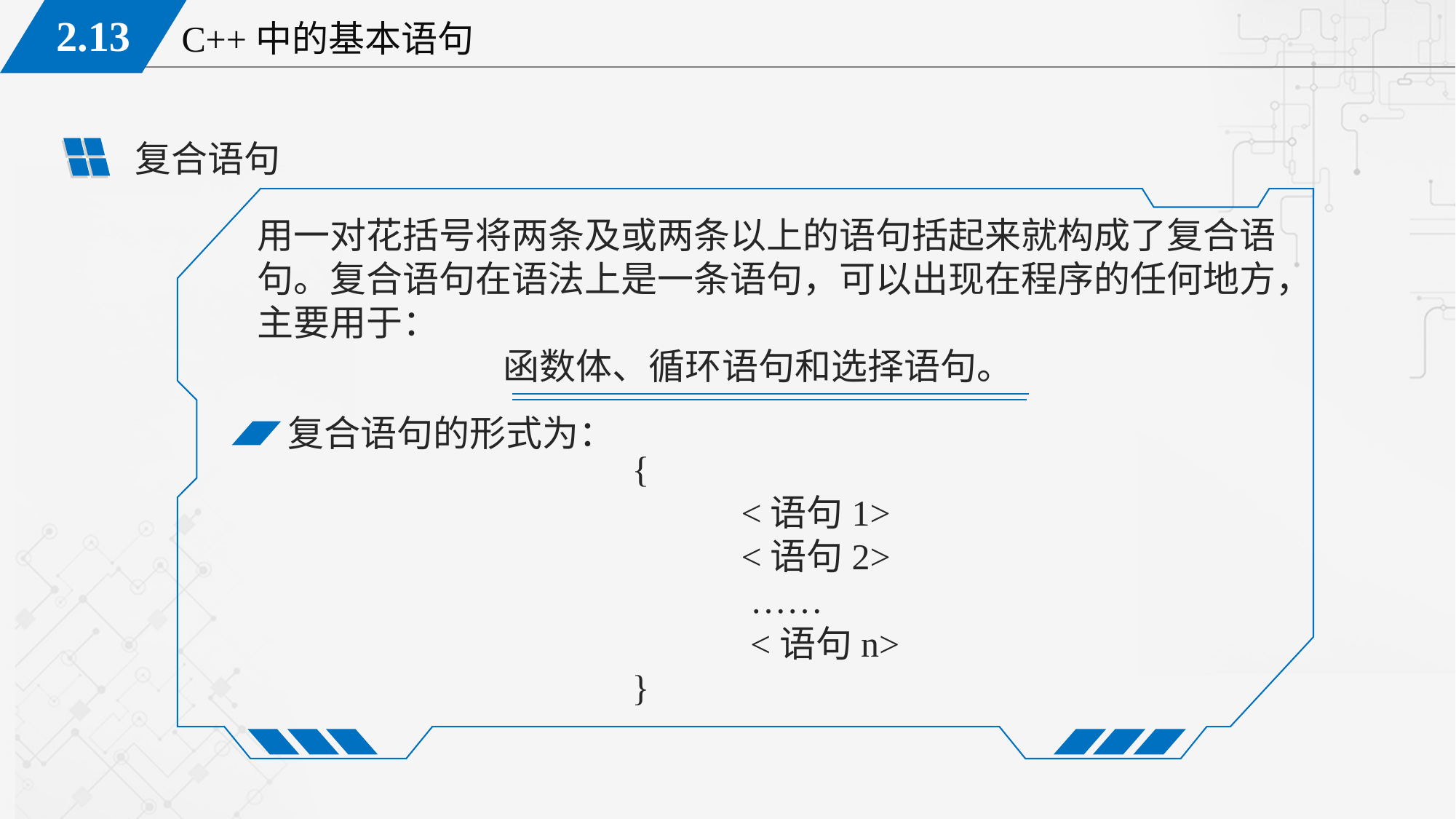

复合语句

用一对花括号将两条及或两条以上的语句括起来就构成了复合语句。复合语句在语法上是一条语句，可以出现在程序的任何地方，
主要用于：
                             函数体、循环语句和选择语句。
复合语句的形式为：

	{
		<语句1>
		<语句2>
		 ……
		 <语句n>
	}